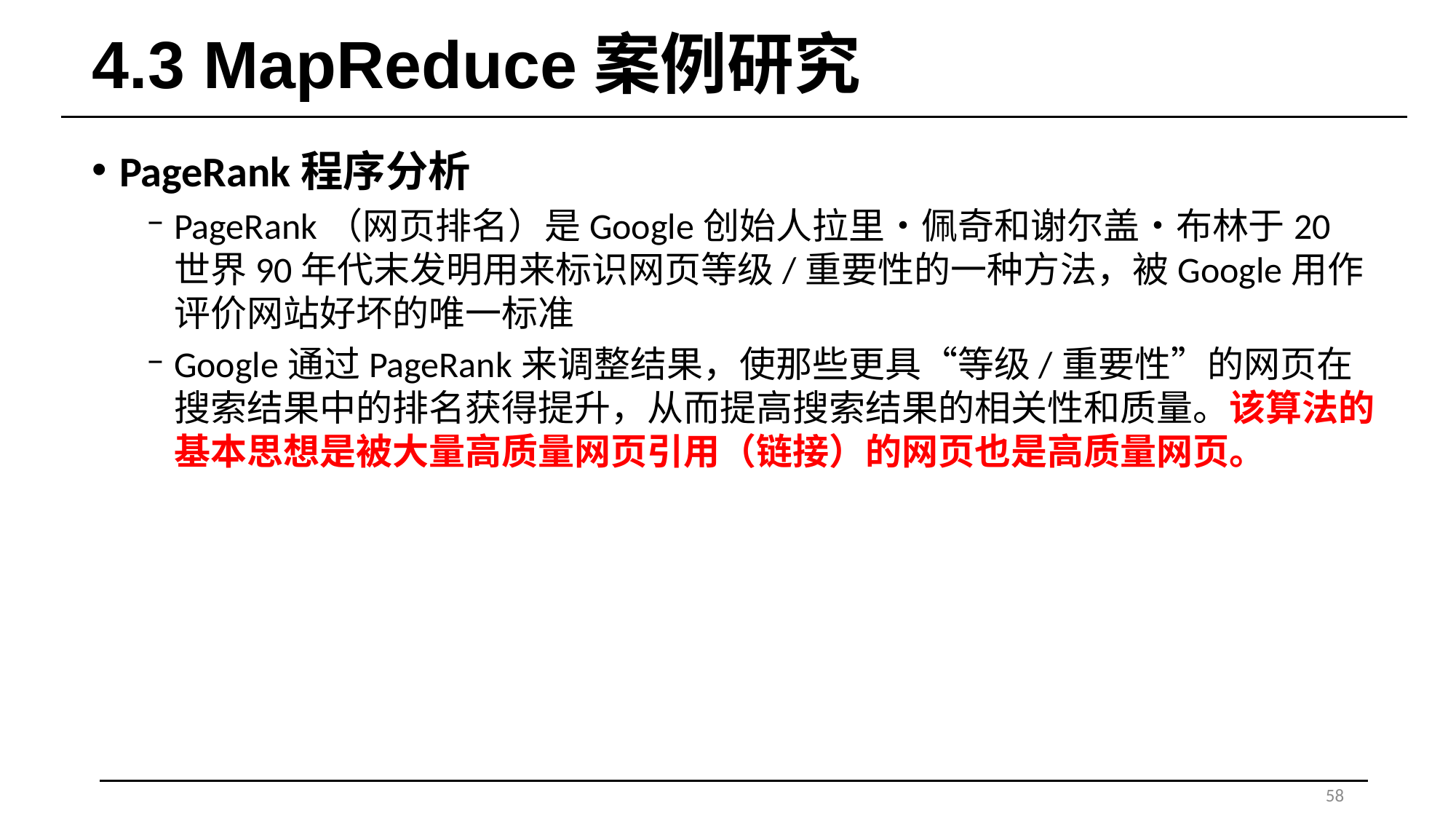

# 4.3 MapReduce案例研究
PageRank程序分析
PageRank（网页排名）是Google创始人拉里•佩奇和谢尔盖•布林于20世界90年代末发明用来标识网页等级/重要性的一种方法，被Google用作评价网站好坏的唯一标准
Google通过PageRank来调整结果，使那些更具“等级/重要性”的网页在搜索结果中的排名获得提升，从而提高搜索结果的相关性和质量。该算法的基本思想是被大量高质量网页引用（链接）的网页也是高质量网页。

58